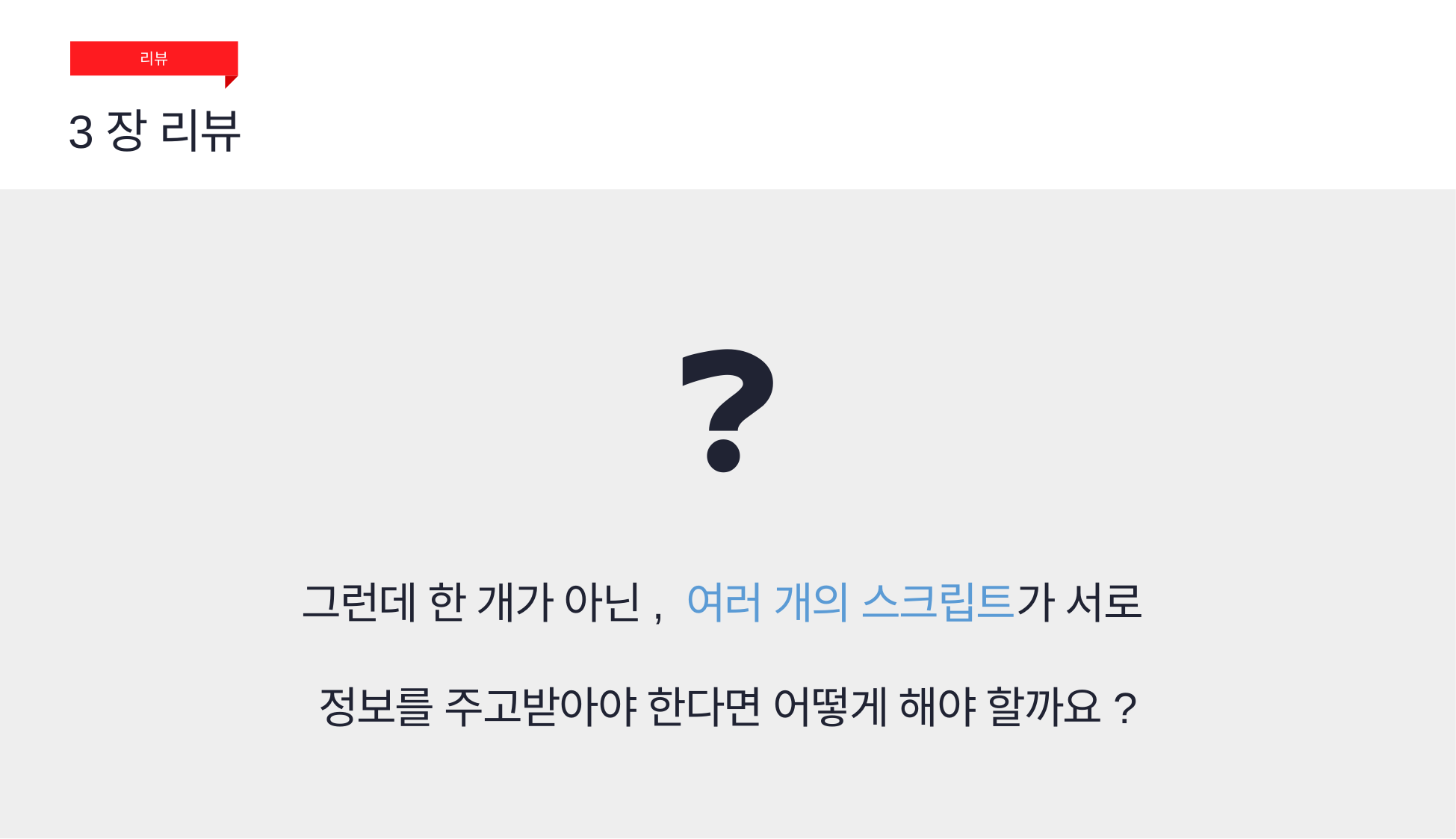

리뷰

3장 리뷰
❓

그런데 한 개가 아닌, 여러 개의 스크립트가 서로

정보를 주고받아야 한다면 어떻게 해야 할까요?